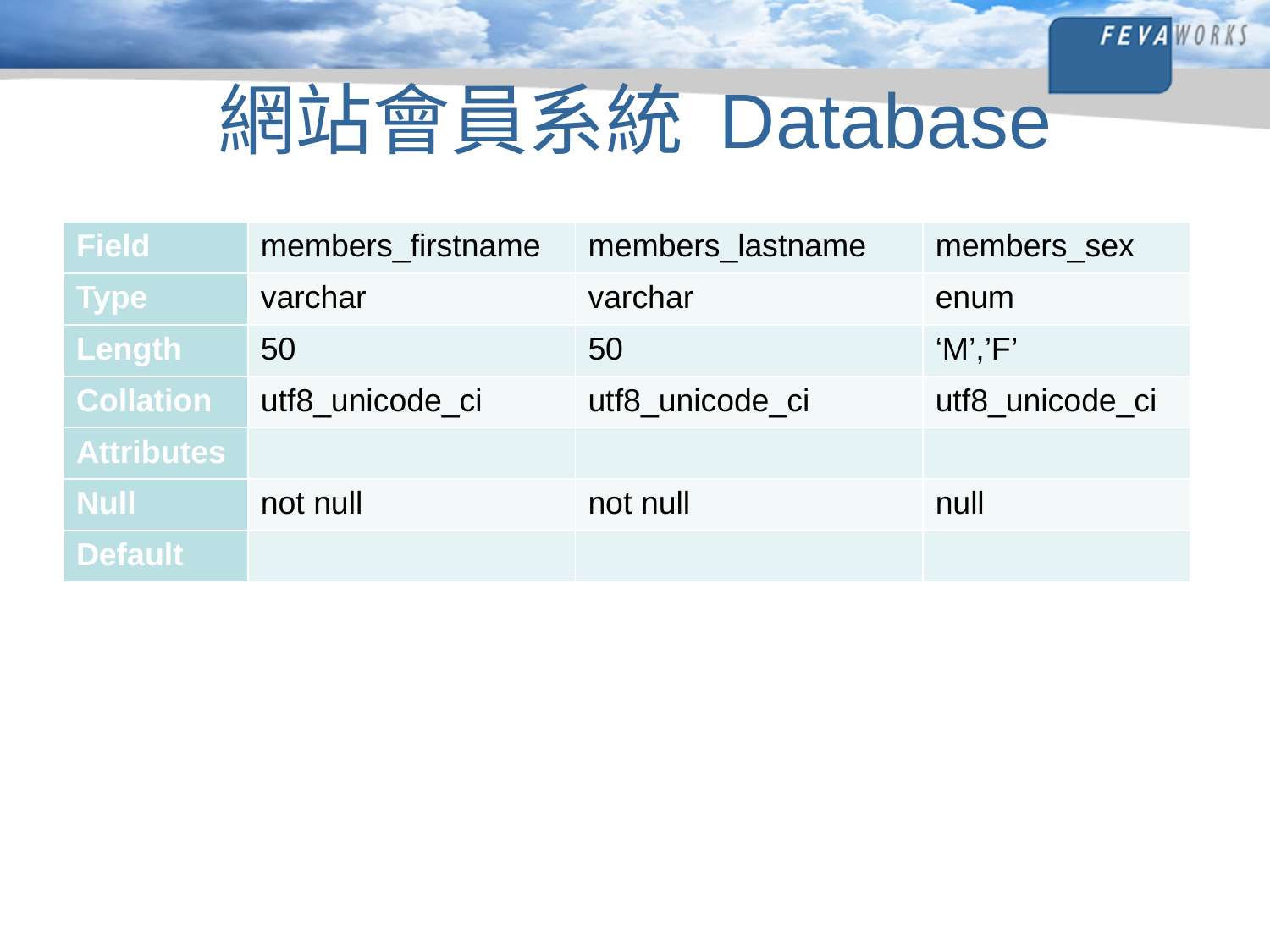

# 網站會員系統 Database
| Field | members\_firstname | members\_lastname | members\_sex |
| --- | --- | --- | --- |
| Type | varchar | varchar | enum |
| Length | 50 | 50 | ‘M’,’F’ |
| Collation | utf8\_unicode\_ci | utf8\_unicode\_ci | utf8\_unicode\_ci |
| Attributes |  |  |  |
| Null | not null | not null | null |
| Default |  |  |  |